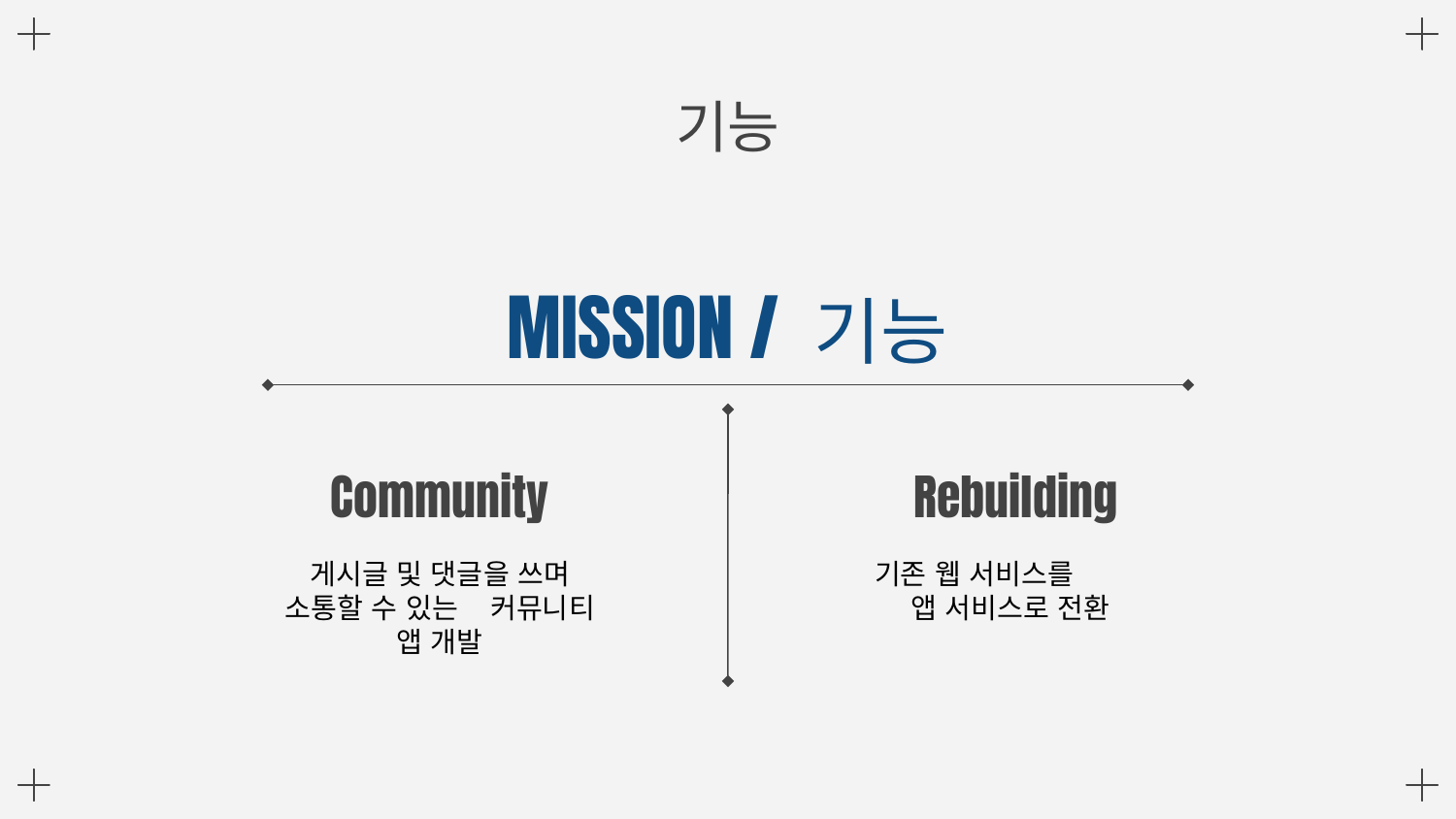

# 기능
MISSION / 기능
Community
Rebuilding
게시글 및 댓글을 쓰며 소통할 수 있는    커뮤니티 앱 개발
기존 웹 서비스를          앱 서비스로 전환